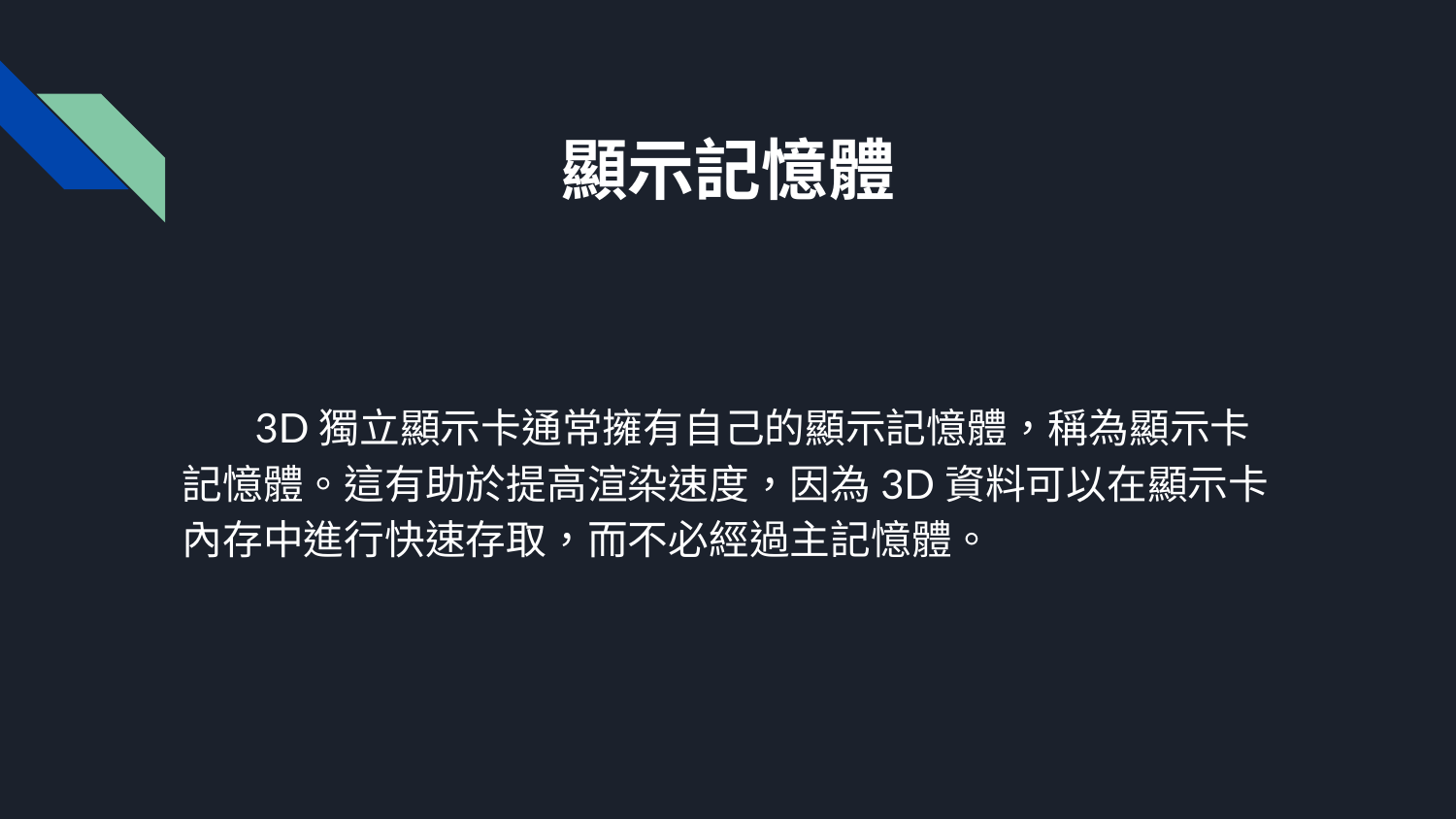

# 顯示記憶體
3D獨立顯示卡通常擁有自己的顯示記憶體，稱為顯示卡記憶體。這有助於提高渲染速度，因為3D資料可以在顯示卡內存中進行快速存取，而不必經過主記憶體。